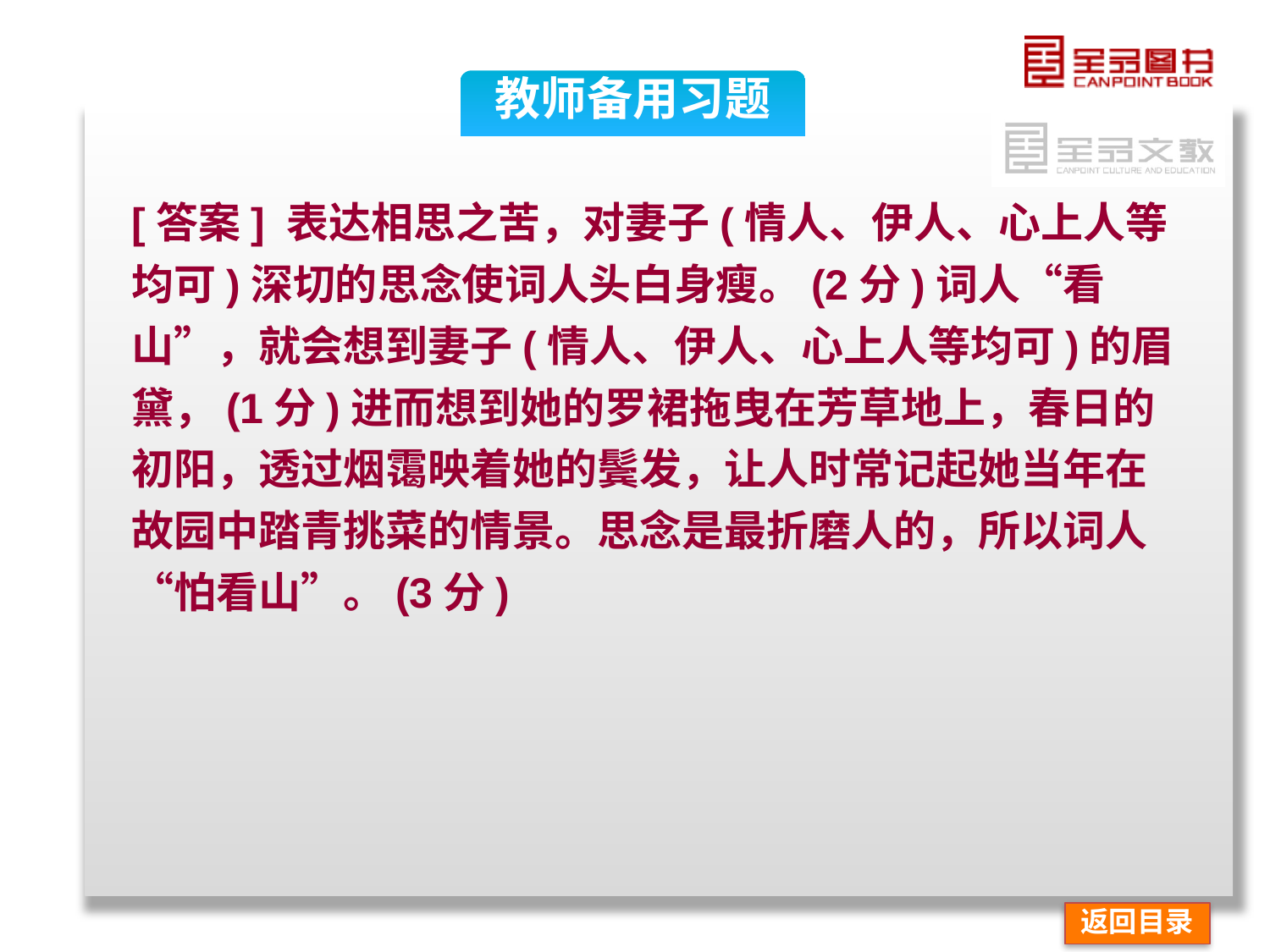

教师备用习题
[答案] 表达相思之苦，对妻子(情人、伊人、心上人等均可)深切的思念使词人头白身瘦。(2分)词人“看山”，就会想到妻子(情人、伊人、心上人等均可)的眉黛，(1分)进而想到她的罗裙拖曳在芳草地上，春日的初阳，透过烟霭映着她的鬓发，让人时常记起她当年在故园中踏青挑菜的情景。思念是最折磨人的，所以词人“怕看山”。(3分)
返回目录